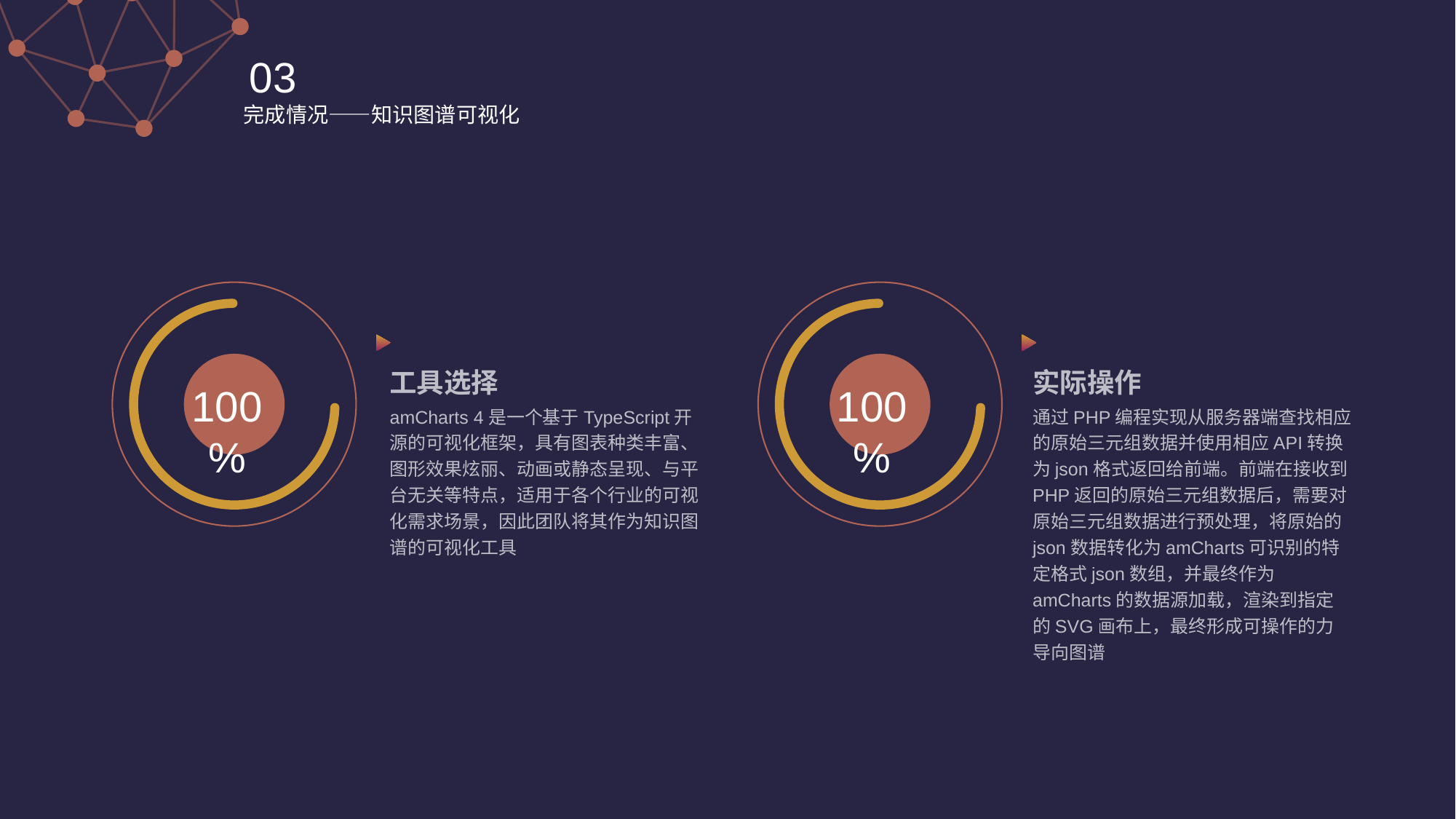

03
完成情况——知识图谱可视化

100%

100%
工具选择
amCharts 4是一个基于TypeScript开源的可视化框架，具有图表种类丰富、图形效果炫丽、动画或静态呈现、与平台无关等特点，适用于各个行业的可视化需求场景，因此团队将其作为知识图谱的可视化工具
实际操作
通过PHP编程实现从服务器端查找相应的原始三元组数据并使用相应API转换为json格式返回给前端。前端在接收到PHP返回的原始三元组数据后，需要对原始三元组数据进行预处理，将原始的json数据转化为amCharts可识别的特定格式json数组，并最终作为amCharts的数据源加载，渲染到指定的SVG画布上，最终形成可操作的力导向图谱